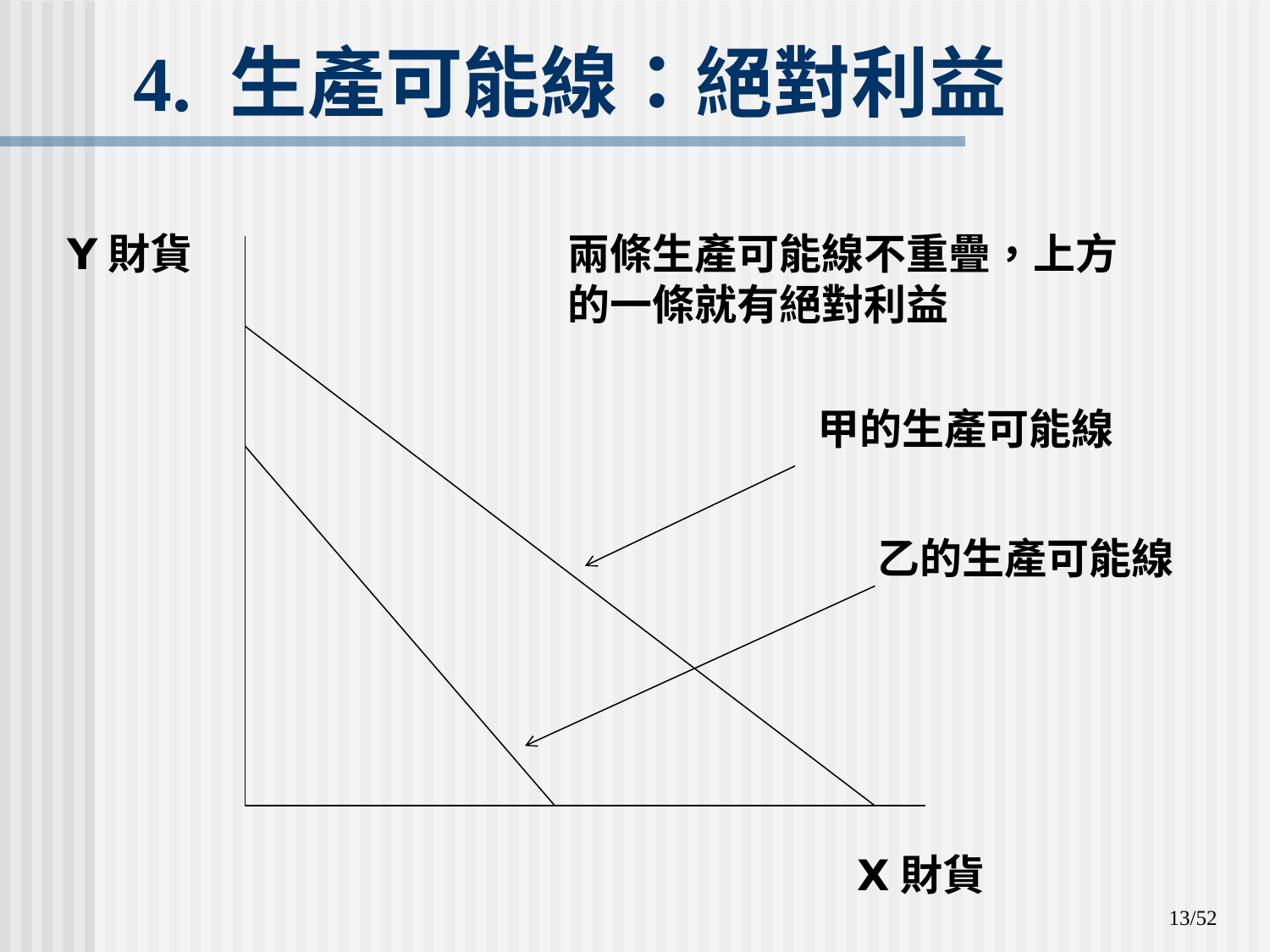

# 4. 生產可能線：絕對利益
Y財貨
兩條生產可能線不重疊，上方的一條就有絕對利益
甲的生產可能線
乙的生產可能線
X財貨